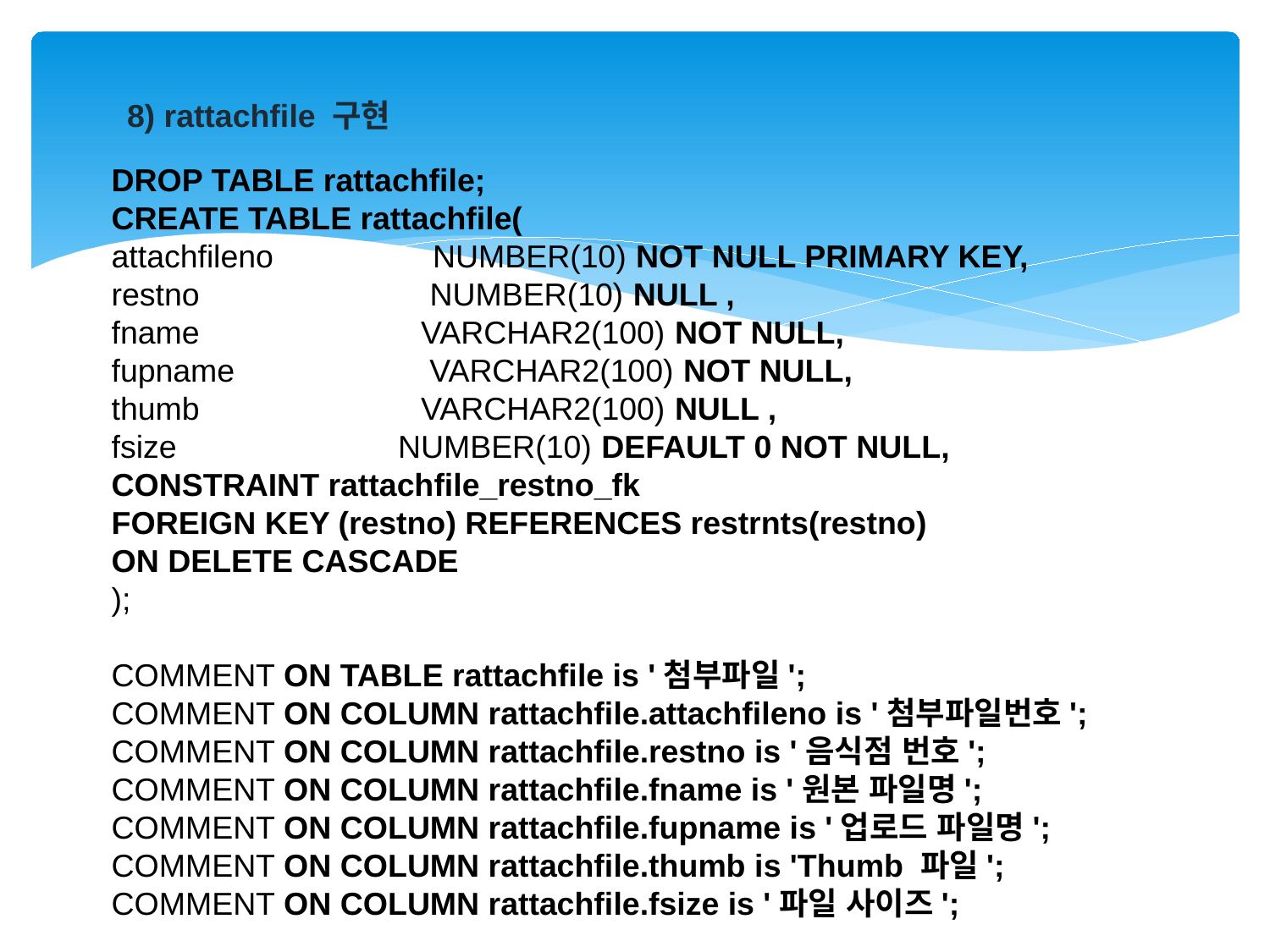

8) rattachfile 구현
DROP TABLE rattachfile;
CREATE TABLE rattachfile(
attachfileno                  NUMBER(10) NOT NULL PRIMARY KEY,
restno                          NUMBER(10) NULL ,
fname                         VARCHAR2(100) NOT NULL,
fupname                      VARCHAR2(100) NOT NULL,
thumb                         VARCHAR2(100) NULL ,
fsize                         NUMBER(10) DEFAULT 0 NOT NULL,
CONSTRAINT rattachfile_restno_fk
FOREIGN KEY (restno) REFERENCES restrnts(restno)
ON DELETE CASCADE
);

COMMENT ON TABLE rattachfile is '첨부파일';
COMMENT ON COLUMN rattachfile.attachfileno is '첨부파일번호';
COMMENT ON COLUMN rattachfile.restno is '음식점 번호';
COMMENT ON COLUMN rattachfile.fname is '원본 파일명';
COMMENT ON COLUMN rattachfile.fupname is '업로드 파일명';
COMMENT ON COLUMN rattachfile.thumb is 'Thumb 파일';
COMMENT ON COLUMN rattachfile.fsize is '파일 사이즈';